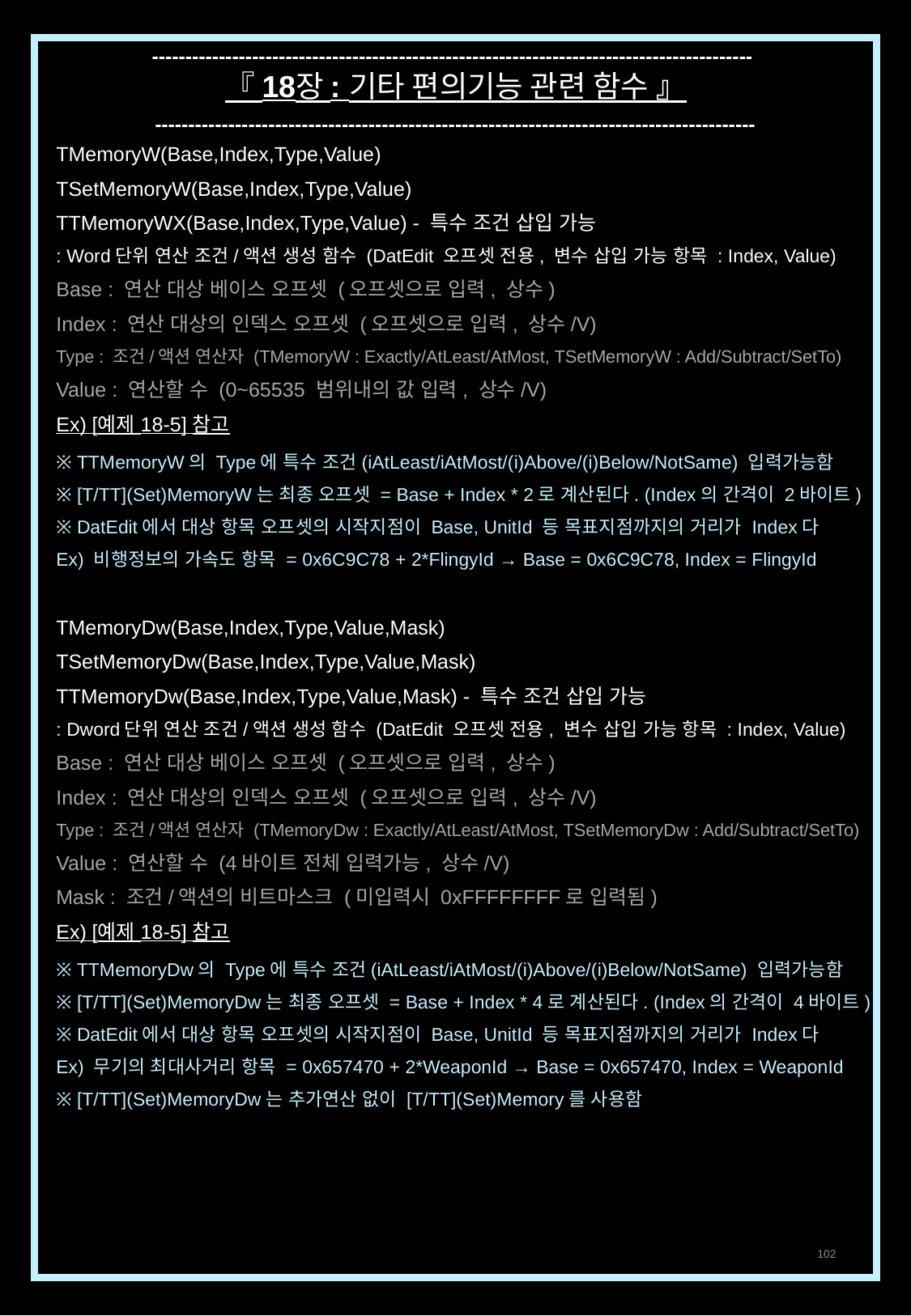

------------------------------------------------------------------------------------------
『 18장 : 기타 편의기능 관련 함수 』
------------------------------------------------------------------------------------------

TMemoryW(Base,Index,Type,Value)
TSetMemoryW(Base,Index,Type,Value)
TTMemoryWX(Base,Index,Type,Value) - 특수 조건 삽입 가능
: Word단위 연산 조건/액션 생성 함수 (DatEdit 오프셋 전용, 변수 삽입 가능 항목 : Index, Value)
Base : 연산 대상 베이스 오프셋 (오프셋으로 입력, 상수)
Index : 연산 대상의 인덱스 오프셋 (오프셋으로 입력, 상수/V)
Type : 조건/액션 연산자 (TMemoryW : Exactly/AtLeast/AtMost, TSetMemoryW : Add/Subtract/SetTo)
Value : 연산할 수 (0~65535 범위내의 값 입력, 상수/V)
Ex) [예제 18-5] 참고
※ TTMemoryW의 Type에 특수 조건(iAtLeast/iAtMost/(i)Above/(i)Below/NotSame) 입력가능함
※ [T/TT](Set)MemoryW는 최종 오프셋 = Base + Index * 2로 계산된다. (Index의 간격이 2바이트)
※ DatEdit에서 대상 항목 오프셋의 시작지점이 Base, UnitId 등 목표지점까지의 거리가 Index다
Ex) 비행정보의 가속도 항목 = 0x6C9C78 + 2*FlingyId → Base = 0x6C9C78, Index = FlingyId

TMemoryDw(Base,Index,Type,Value,Mask)
TSetMemoryDw(Base,Index,Type,Value,Mask)
TTMemoryDw(Base,Index,Type,Value,Mask) - 특수 조건 삽입 가능
: Dword단위 연산 조건/액션 생성 함수 (DatEdit 오프셋 전용, 변수 삽입 가능 항목 : Index, Value)
Base : 연산 대상 베이스 오프셋 (오프셋으로 입력, 상수)
Index : 연산 대상의 인덱스 오프셋 (오프셋으로 입력, 상수/V)
Type : 조건/액션 연산자 (TMemoryDw : Exactly/AtLeast/AtMost, TSetMemoryDw : Add/Subtract/SetTo)
Value : 연산할 수 (4바이트 전체 입력가능, 상수/V)
Mask : 조건/액션의 비트마스크 (미입력시 0xFFFFFFFF로 입력됨)
Ex) [예제 18-5] 참고
※ TTMemoryDw의 Type에 특수 조건(iAtLeast/iAtMost/(i)Above/(i)Below/NotSame) 입력가능함
※ [T/TT](Set)MemoryDw는 최종 오프셋 = Base + Index * 4로 계산된다. (Index의 간격이 4바이트)
※ DatEdit에서 대상 항목 오프셋의 시작지점이 Base, UnitId 등 목표지점까지의 거리가 Index다
Ex) 무기의 최대사거리 항목 = 0x657470 + 2*WeaponId → Base = 0x657470, Index = WeaponId
※ [T/TT](Set)MemoryDw는 추가연산 없이 [T/TT](Set)Memory를 사용함
102